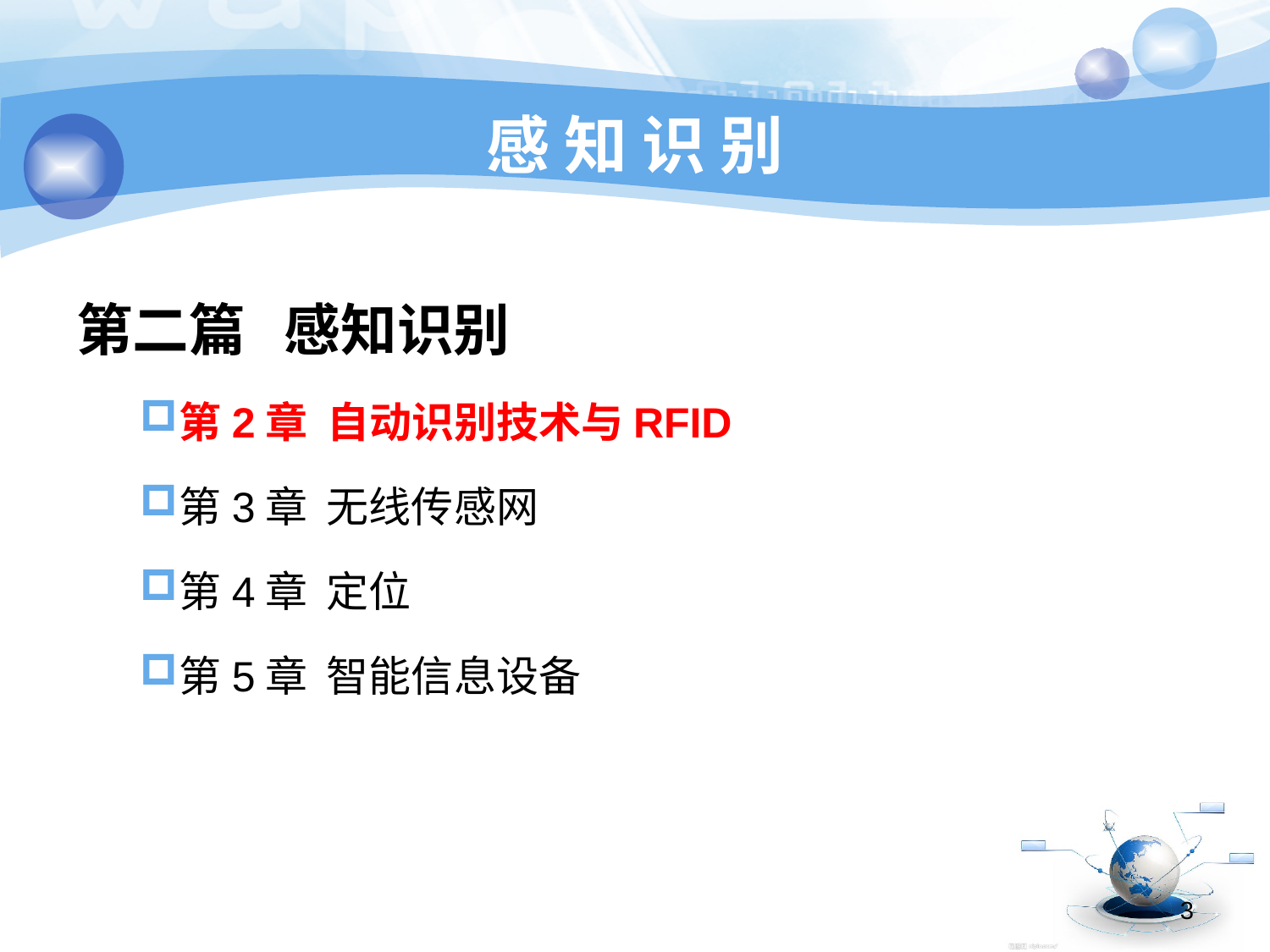

# 感 知 识 别
第二篇   感知识别
第2章  自动识别技术与RFID
第3章  无线传感网
第4章  定位
第5章  智能信息设备

3